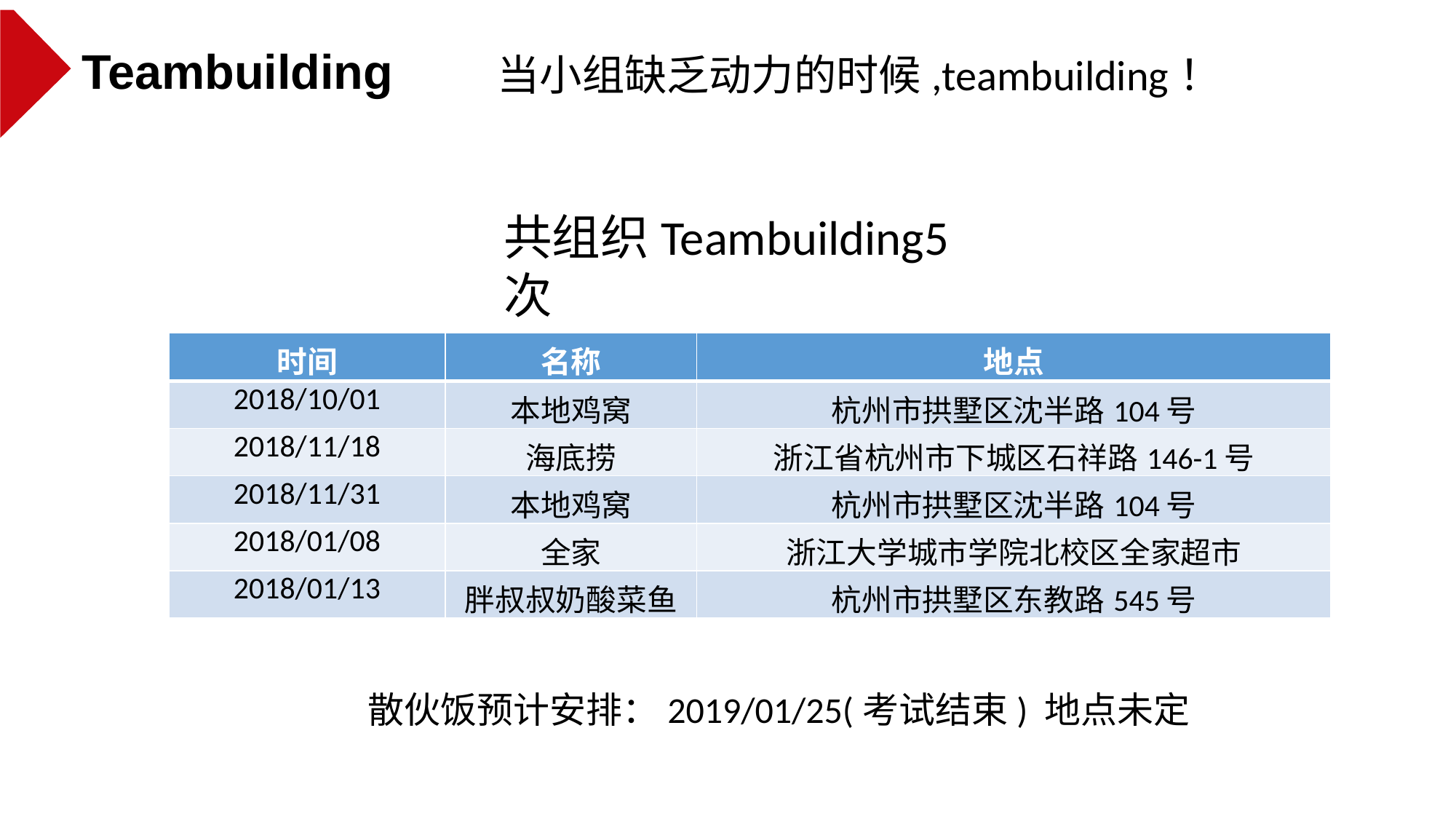

Teambuilding
当小组缺乏动力的时候,teambuilding！
共组织Teambuilding5次
| 时间 | 名称 | 地点 |
| --- | --- | --- |
| 2018/10/01 | 本地鸡窝 | 杭州市拱墅区沈半路104号 |
| 2018/11/18 | 海底捞 | 浙江省杭州市下城区石祥路146-1号 |
| 2018/11/31 | 本地鸡窝 | 杭州市拱墅区沈半路104号 |
| 2018/01/08 | 全家 | 浙江大学城市学院北校区全家超市 |
| 2018/01/13 | 胖叔叔奶酸菜鱼 | 杭州市拱墅区东教路545号 |
散伙饭预计安排：2019/01/25(考试结束) 地点未定